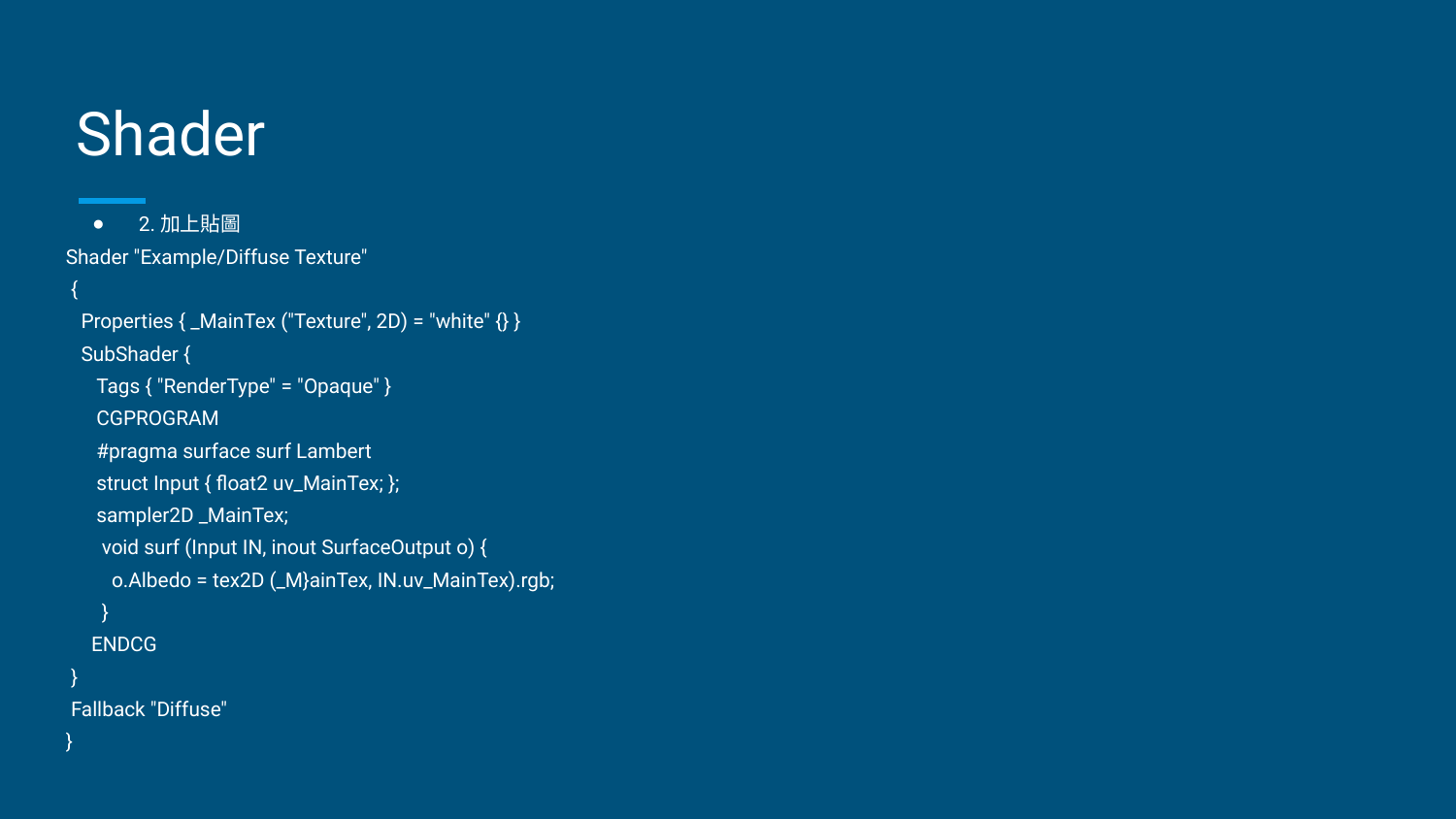

# Shader
2.加上貼圖
Shader "Example/Diffuse Texture"
 {
   Properties { _MainTex ("Texture", 2D) = "white" {} }
   SubShader {
      Tags { "RenderType" = "Opaque" }
      CGPROGRAM
      #pragma surface surf Lambert
      struct Input { float2 uv_MainTex; };
      sampler2D _MainTex;
       void surf (Input IN, inout SurfaceOutput o) {
         o.Albedo = tex2D (_M}ainTex, IN.uv_MainTex).rgb;
       }
     ENDCG
 }
 Fallback "Diffuse"
}